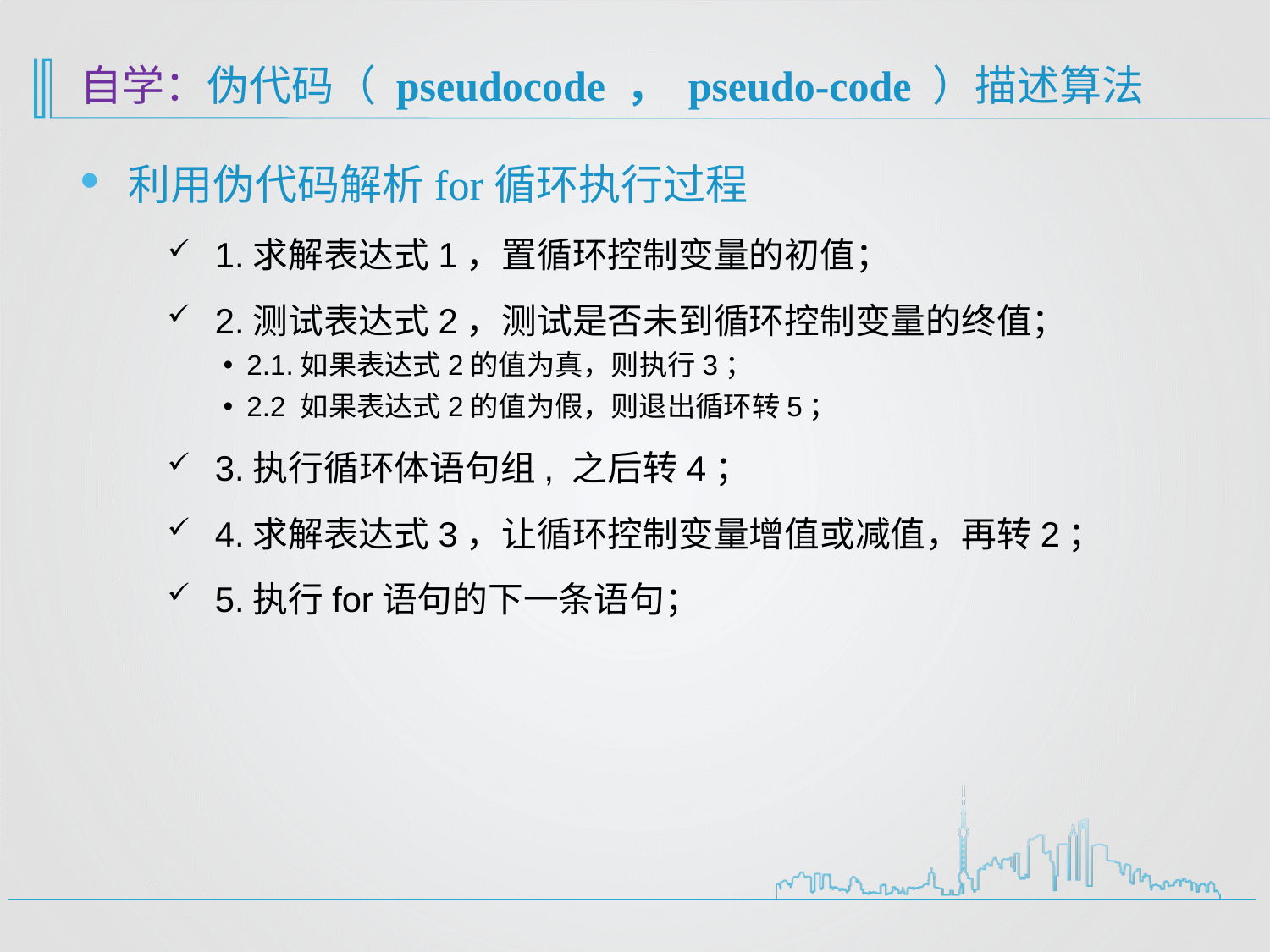

# 自学：伪代码（ pseudocode ， pseudo-code ）描述算法
利用伪代码解析for循环执行过程
1.求解表达式1，置循环控制变量的初值；
2.测试表达式2，测试是否未到循环控制变量的终值；
2.1.如果表达式2的值为真，则执行3；
2.2 如果表达式2的值为假，则退出循环转5；
3.执行循环体语句组, 之后转4；
4.求解表达式3，让循环控制变量增值或减值，再转2；
5.执行for语句的下一条语句；